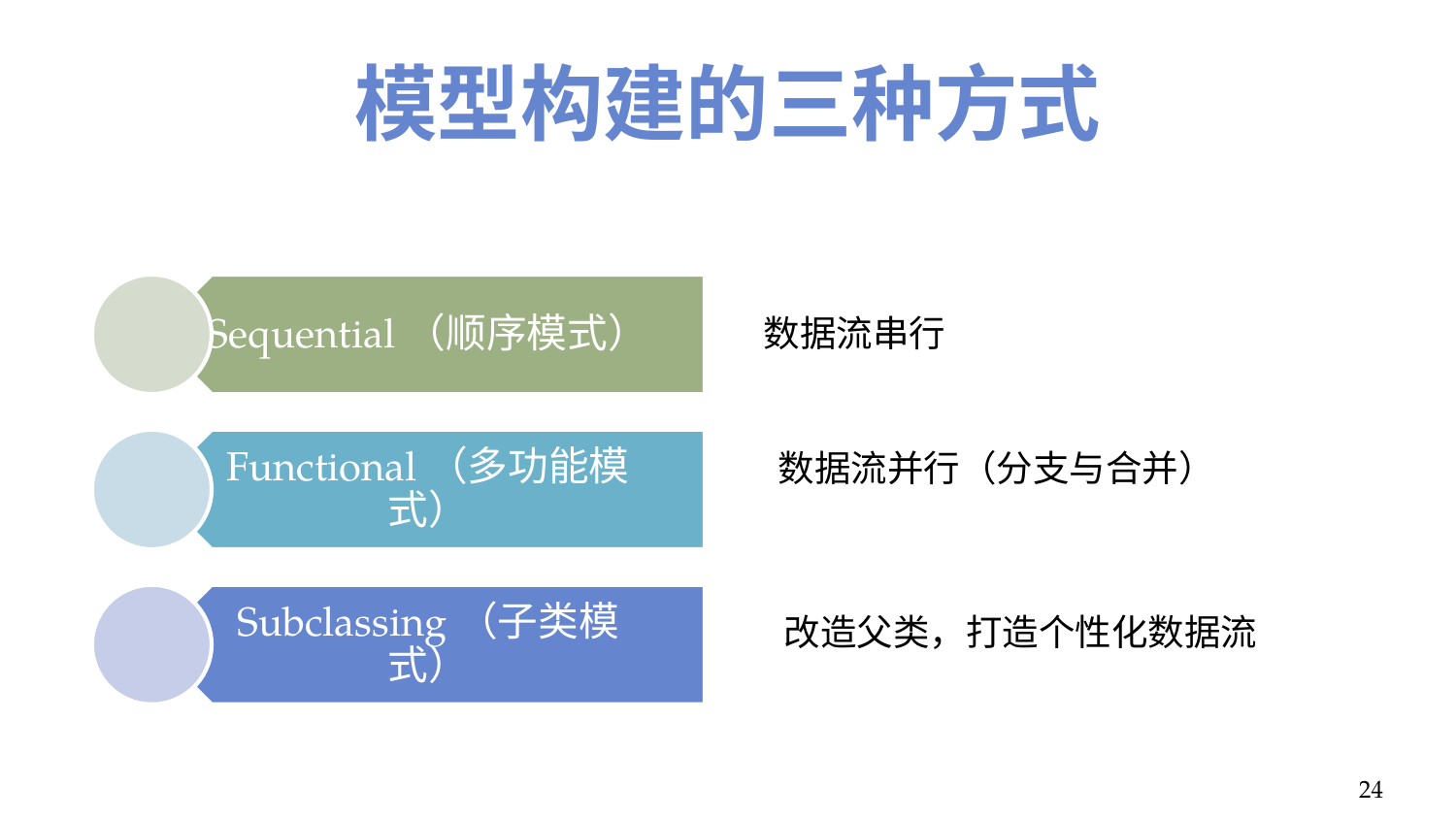

# 模型构建的三种方式
Sequential（顺序模式）
Functional（多功能模式）
Subclassing（子类模式）
数据流串行
数据流并行（分支与合并）
改造父类，打造个性化数据流

24